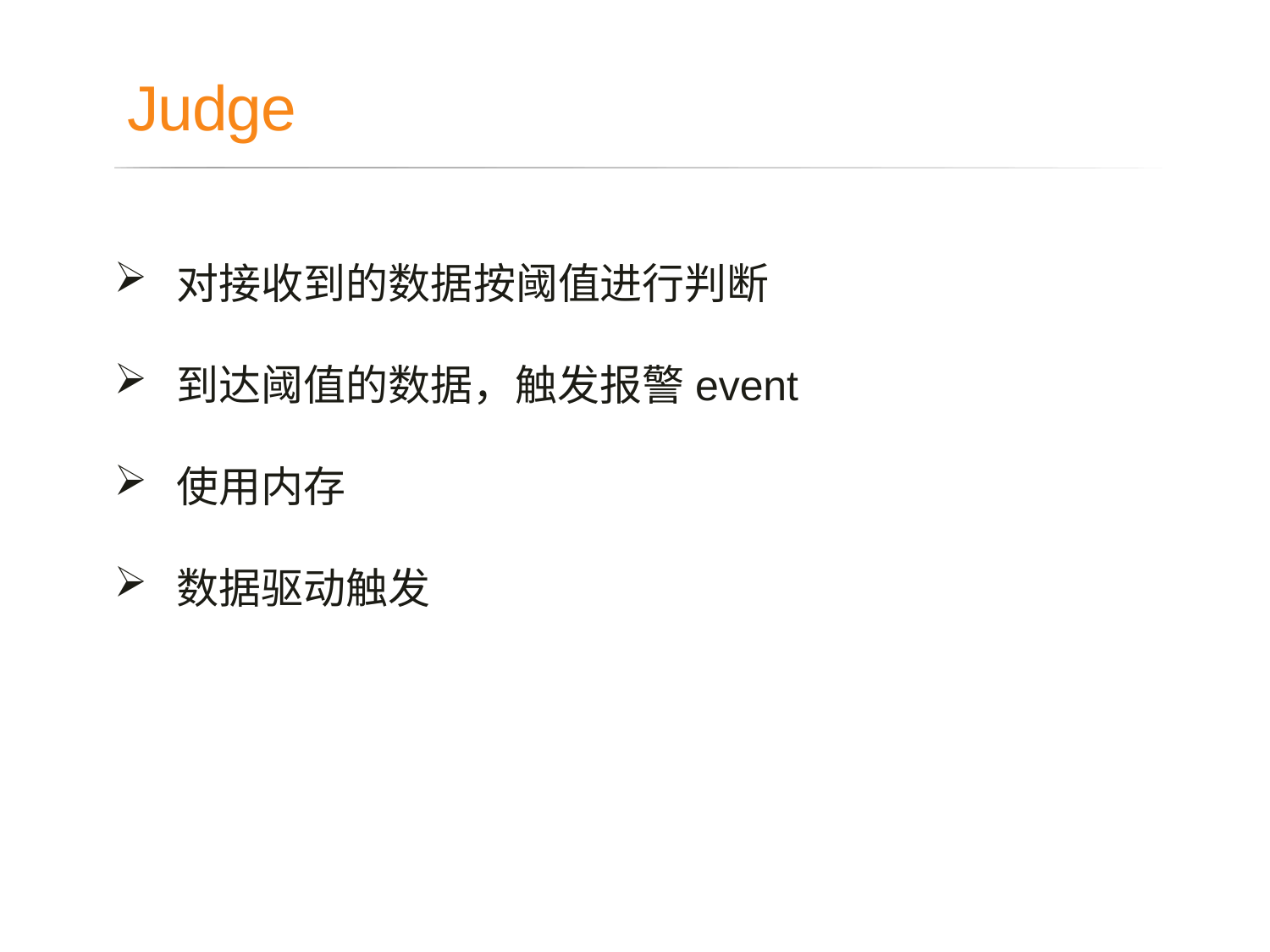

# Judge
  对接收到的数据按阈值进行判断
  到达阈值的数据，触发报警event
  使用内存
  数据驱动触发